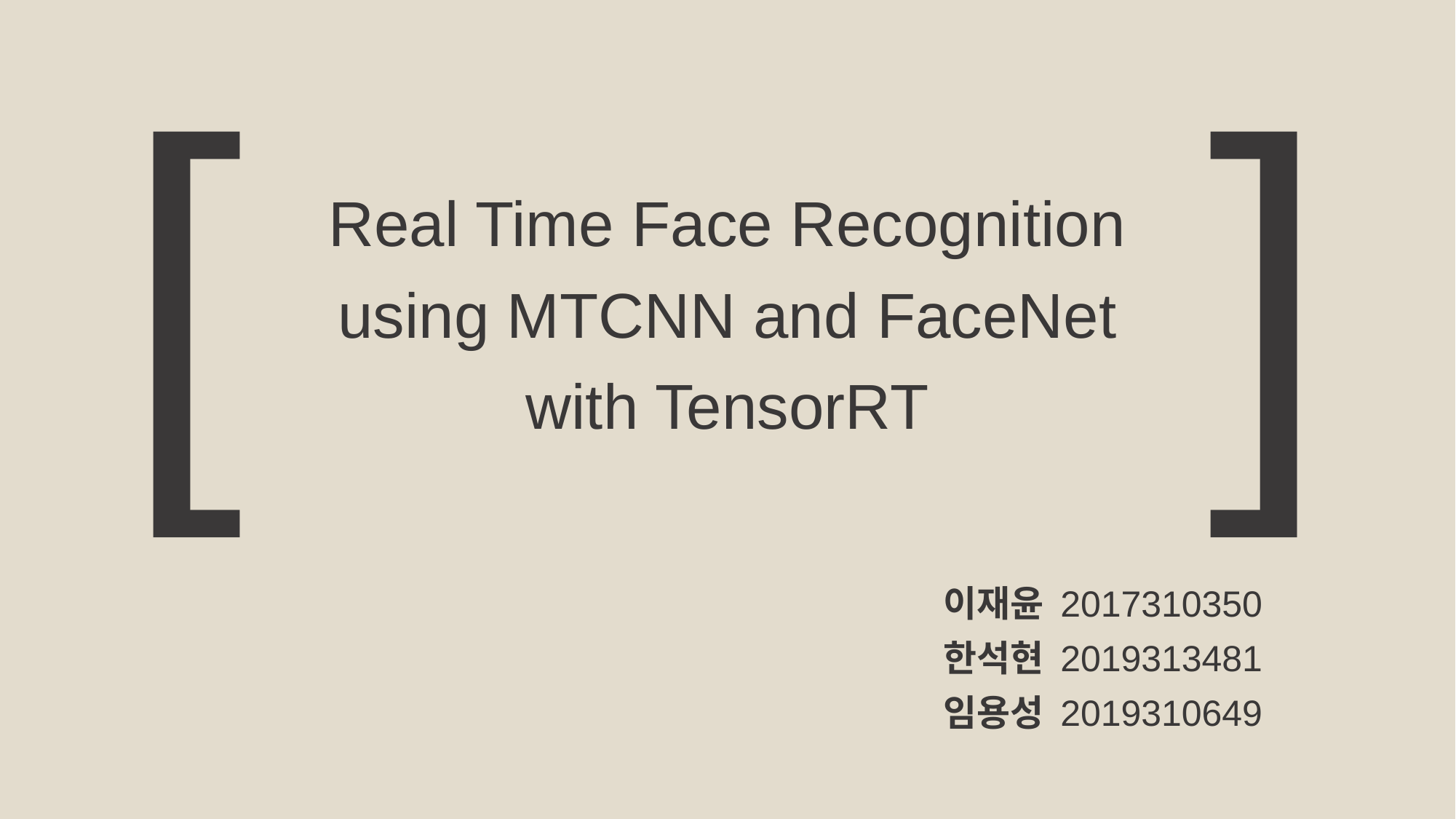

[        ]
# Real Time Face Recognition using MTCNN and FaceNet with TensorRT
이재윤 2017310350
한석현 2019313481
임용성 2019310649